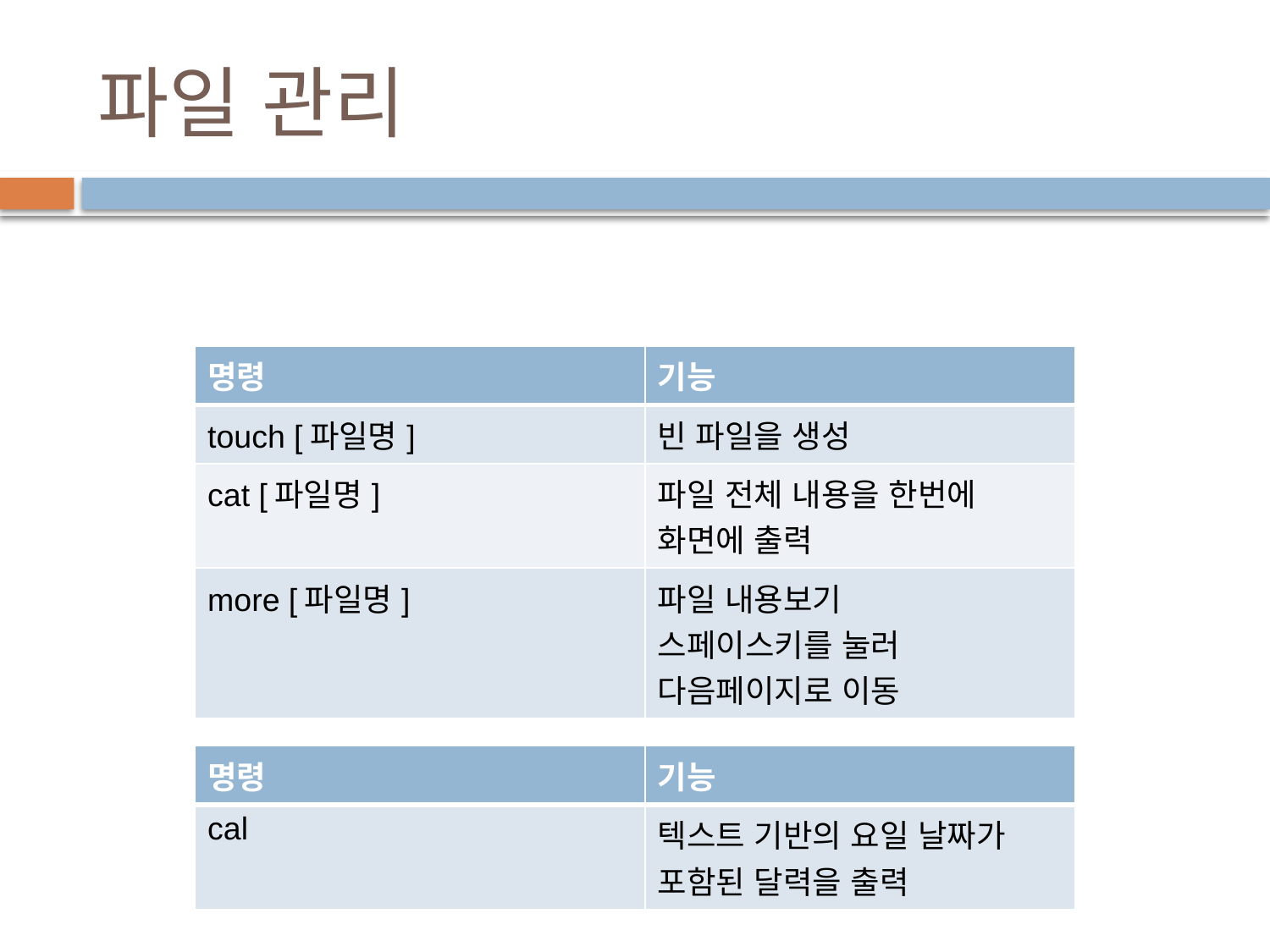

# 파일 관리
| 명령 | 기능 |
| --- | --- |
| touch [파일명] | 빈 파일을 생성 |
| cat [파일명] | 파일 전체 내용을 한번에 화면에 출력 |
| more [파일명] | 파일 내용보기 스페이스키를 눌러 다음페이지로 이동 |
| 명령 | 기능 |
| --- | --- |
| cal | 텍스트 기반의 요일 날짜가 포함된 달력을 출력 |